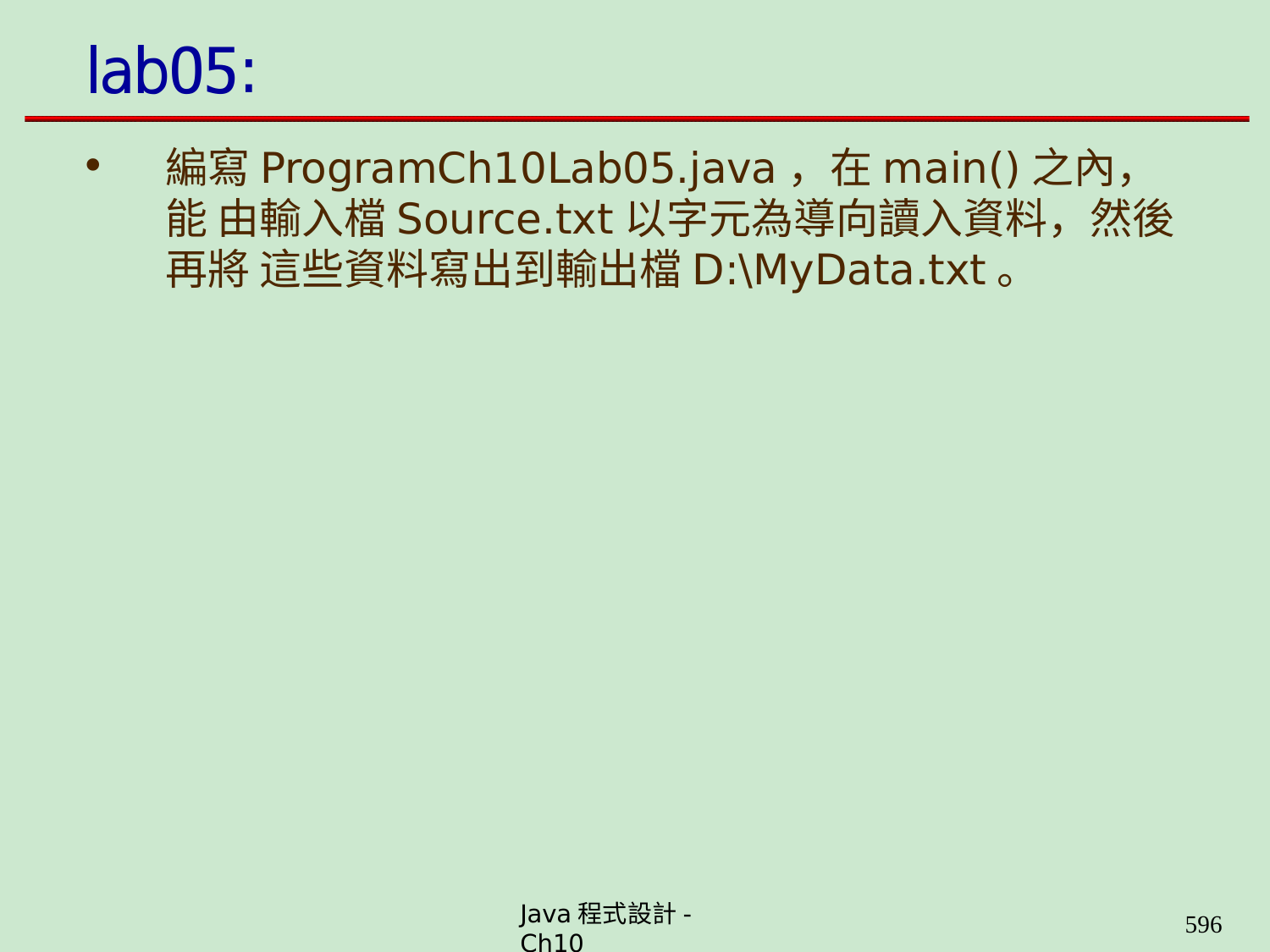

# lab05:
編寫ProgramCh10Lab05.java，在main()之內，能 由輸入檔Source.txt以字元為導向讀入資料，然後再將 這些資料寫出到輸出檔D:\MyData.txt。
Java程式設計-Ch10
596